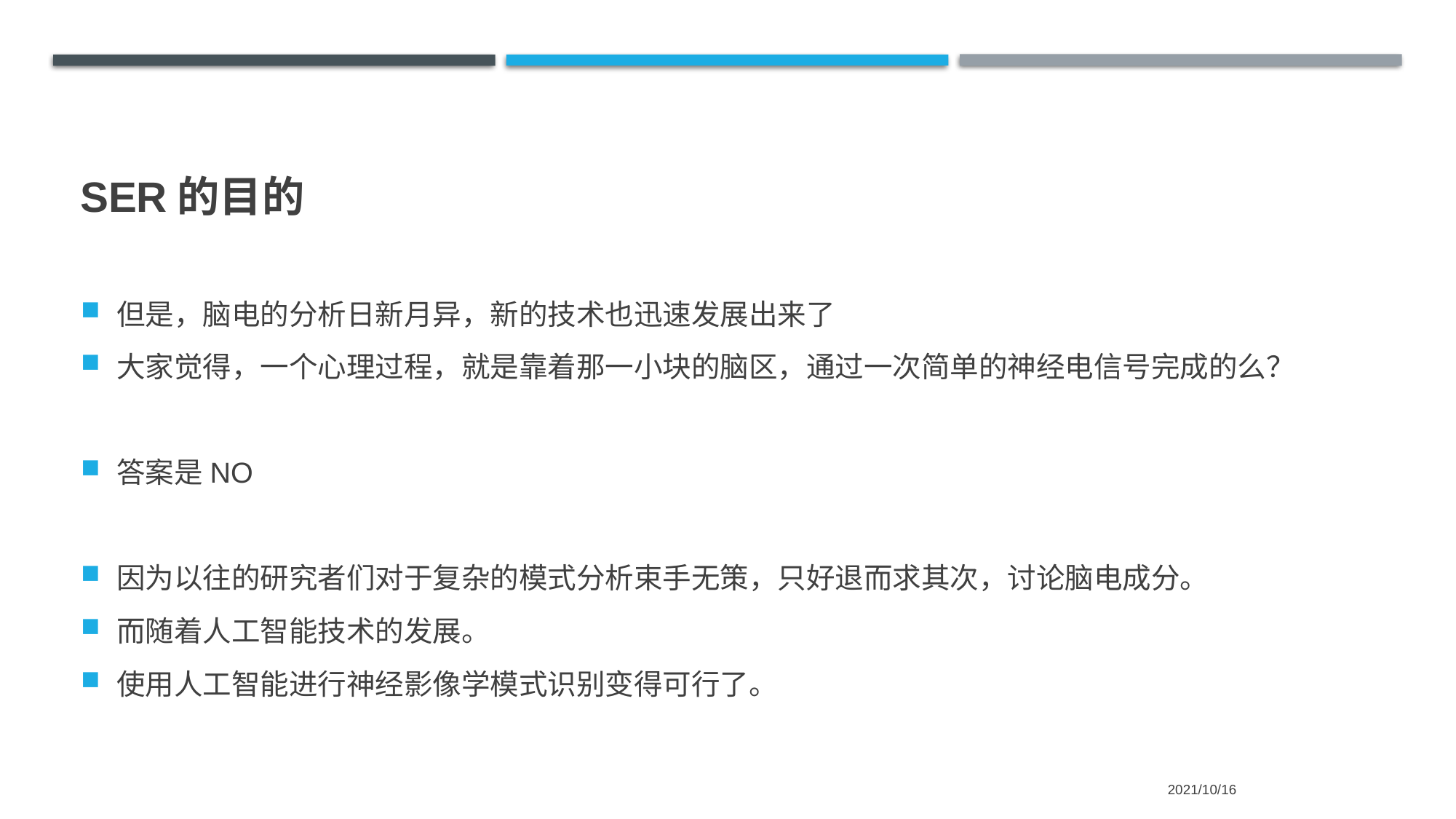

# SER的目的
但是，脑电的分析日新月异，新的技术也迅速发展出来了
大家觉得，一个心理过程，就是靠着那一小块的脑区，通过一次简单的神经电信号完成的么？

答案是NO

因为以往的研究者们对于复杂的模式分析束手无策，只好退而求其次，讨论脑电成分。
而随着人工智能技术的发展。
使用人工智能进行神经影像学模式识别变得可行了。
2021/10/16